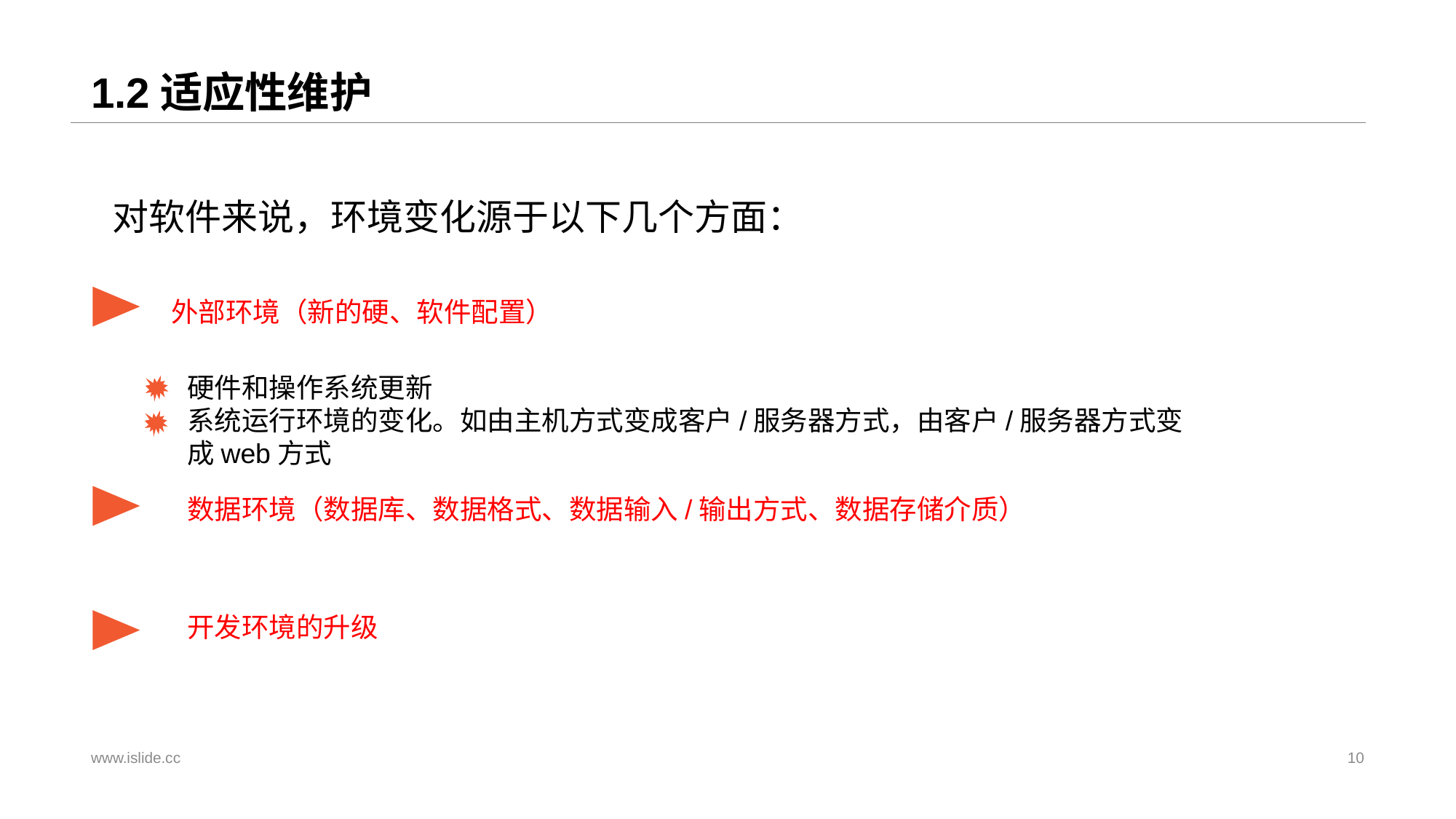

# 1.2适应性维护
对软件来说，环境变化源于以下几个方面：

外部环境（新的硬、软件配置）
硬件和操作系统更新
系统运行环境的变化。如由主机方式变成客户/服务器方式，由客户/服务器方式变成web方式

数据环境（数据库、数据格式、数据输入/输出方式、数据存储介质）
开发环境的升级

www.islide.cc
10